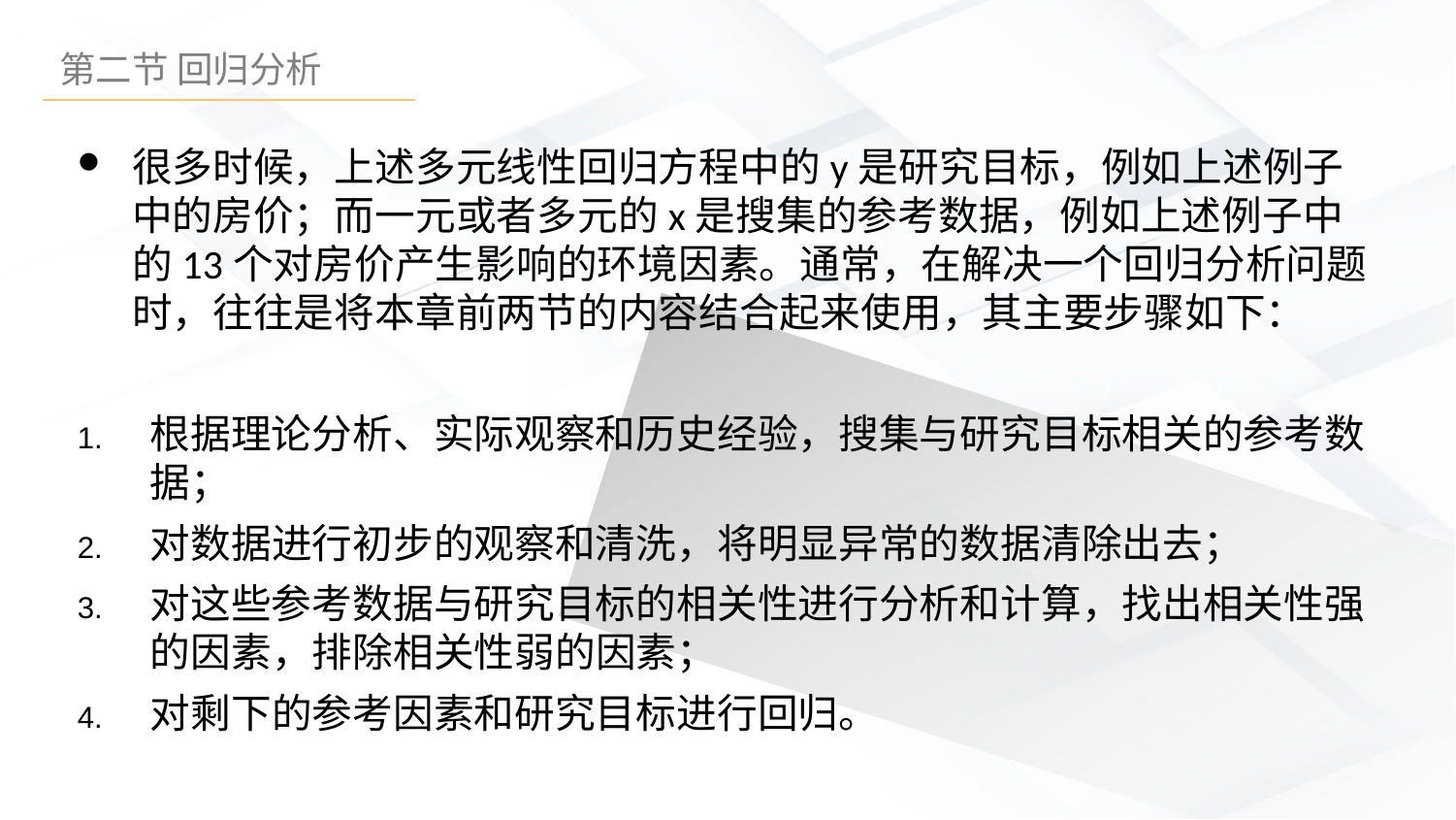

很多时候，上述多元线性回归方程中的y是研究目标，例如上述例子中的房价；而一元或者多元的x是搜集的参考数据，例如上述例子中的13个对房价产生影响的环境因素。通常，在解决一个回归分析问题时，往往是将本章前两节的内容结合起来使用，其主要步骤如下：

根据理论分析、实际观察和历史经验，搜集与研究目标相关的参考数据；
对数据进行初步的观察和清洗，将明显异常的数据清除出去；
对这些参考数据与研究目标的相关性进行分析和计算，找出相关性强的因素，排除相关性弱的因素；
对剩下的参考因素和研究目标进行回归。